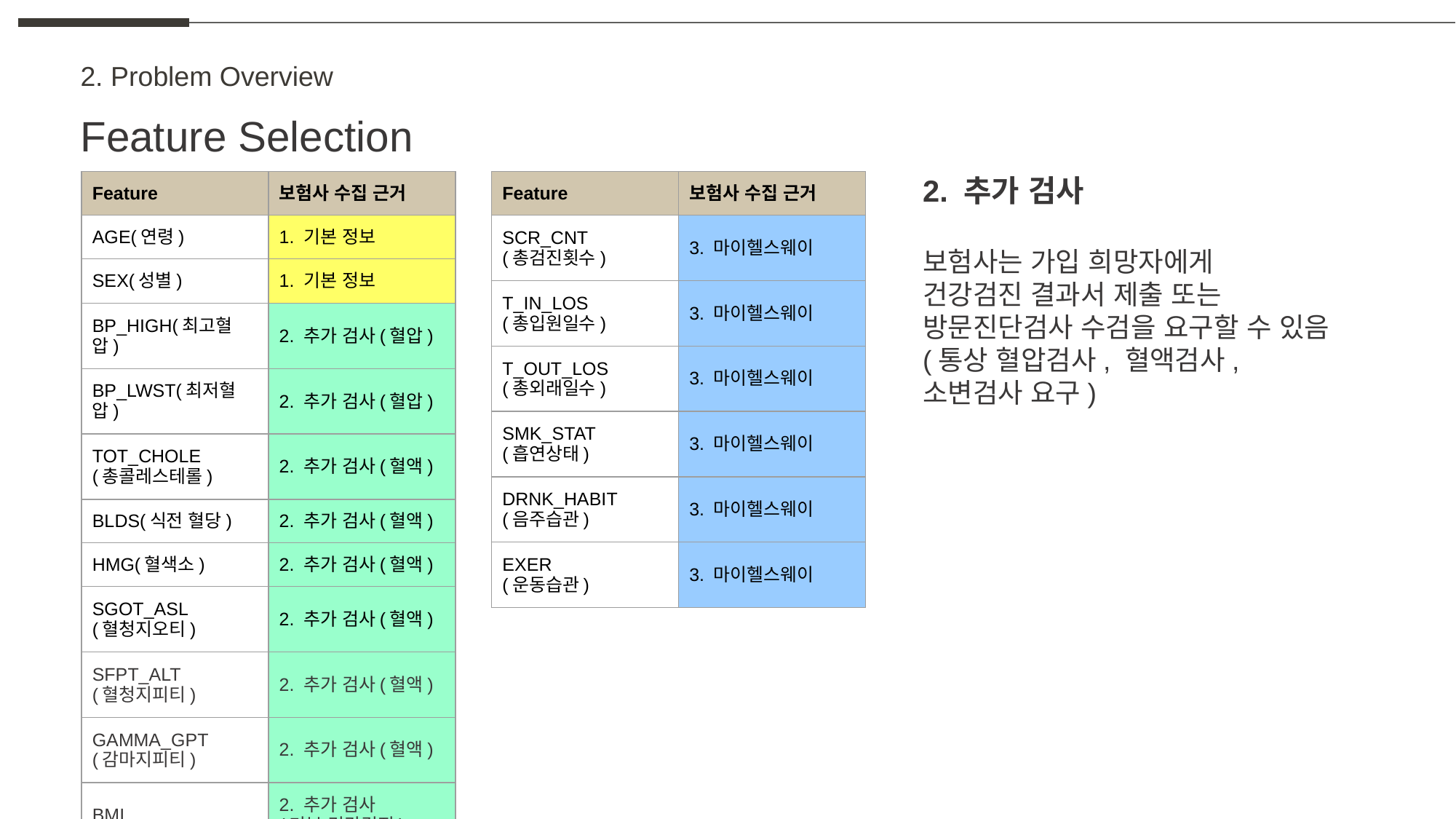

2. Problem Overview
Feature Selection
2. 추가 검사

보험사는 가입 희망자에게
건강검진 결과서 제출 또는
방문진단검사 수검을 요구할 수 있음
(통상 혈압검사, 혈액검사,
소변검사 요구)
| Feature | 보험사 수집 근거 |
| --- | --- |
| AGE(연령) | 1. 기본 정보 |
| SEX(성별) | 1. 기본 정보 |
| BP\_HIGH(최고혈압) | 2. 추가 검사(혈압) |
| BP\_LWST(최저혈압) | 2. 추가 검사(혈압) |
| TOT\_CHOLE (총콜레스테롤) | 2. 추가 검사(혈액) |
| BLDS(식전 혈당) | 2. 추가 검사(혈액) |
| HMG(혈색소) | 2. 추가 검사(혈액) |
| SGOT\_ASL (혈청지오티) | 2. 추가 검사(혈액) |
| SFPT\_ALT (혈청지피티) | 2. 추가 검사(혈액) |
| GAMMA\_GPT (감마지피티) | 2. 추가 검사(혈액) |
| BMI | 2. 추가 검사 (기본 건강검진) |
| Feature | 보험사 수집 근거 |
| --- | --- |
| SCR\_CNT (총검진횟수) | 3. 마이헬스웨이 |
| T\_IN\_LOS (총입원일수) | 3. 마이헬스웨이 |
| T\_OUT\_LOS (총외래일수) | 3. 마이헬스웨이 |
| SMK\_STAT (흡연상태) | 3. 마이헬스웨이 |
| DRNK\_HABIT (음주습관) | 3. 마이헬스웨이 |
| EXER (운동습관) | 3. 마이헬스웨이 |
C